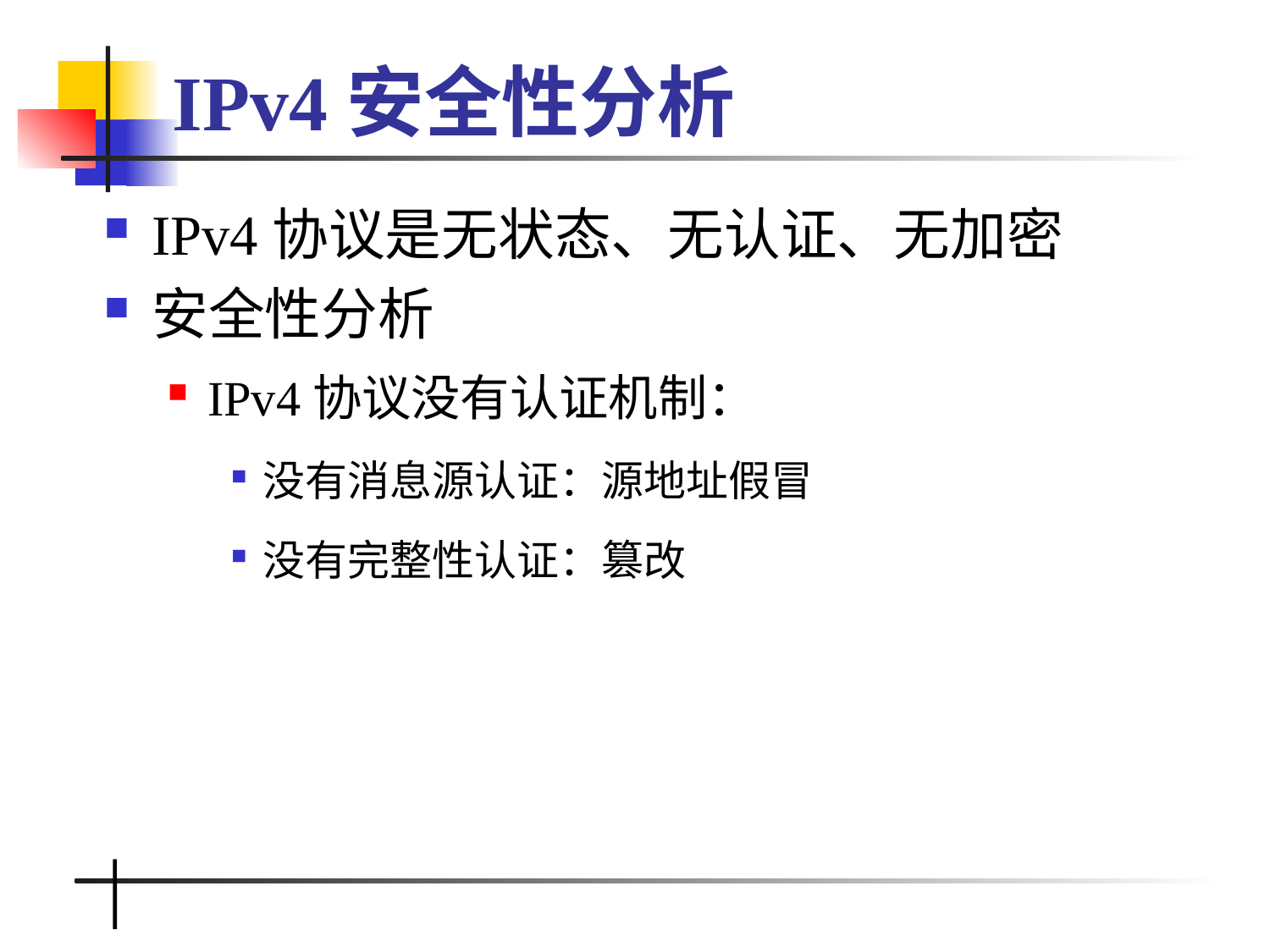

# IPv4安全性分析
IPv4协议是无状态、无认证、无加密
安全性分析
IPv4协议没有认证机制：
没有消息源认证：源地址假冒
没有完整性认证：篡改